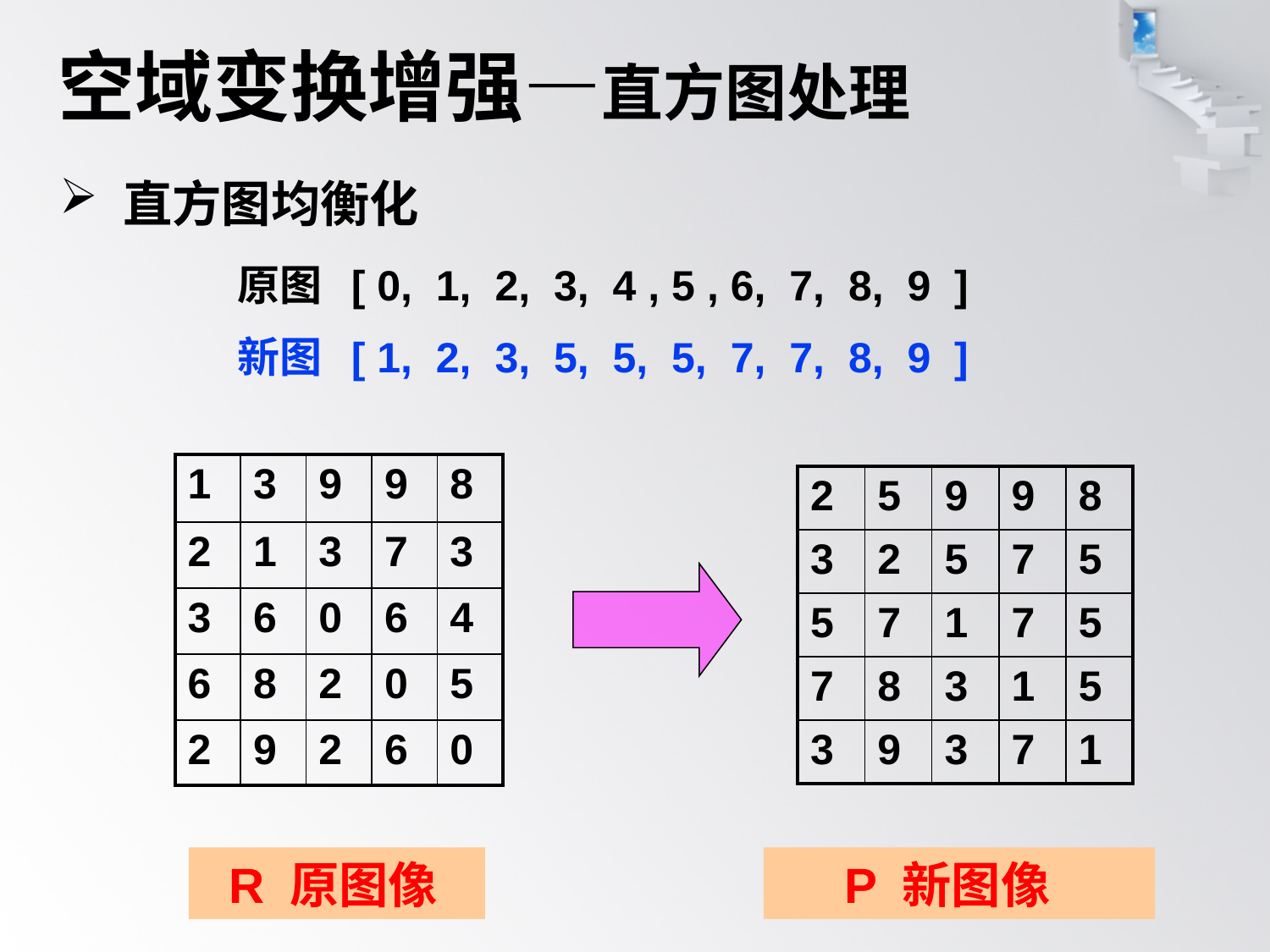

# 空域变换增强—直方图处理
直方图均衡化
原图  [ 0,  1,  2,  3,  4 , 5 , 6,  7,  8,  9  ]
新图  [ 1,  2,  3,  5,  5,  5,  7,  7,  8,  9  ]
| 1 | 3 | 9 | 9 | 8 |
| --- | --- | --- | --- | --- |
| 2 | 1 | 3 | 7 | 3 |
| 3 | 6 | 0 | 6 | 4 |
| 6 | 8 | 2 | 0 | 5 |
| 2 | 9 | 2 | 6 | 0 |
| 2 | 5 | 9 | 9 | 8 |
| --- | --- | --- | --- | --- |
| 3 | 2 | 5 | 7 | 5 |
| 5 | 7 | 1 | 7 | 5 |
| 7 | 8 | 3 | 1 | 5 |
| 3 | 9 | 3 | 7 | 1 |

  R 原图像
     P 新图像